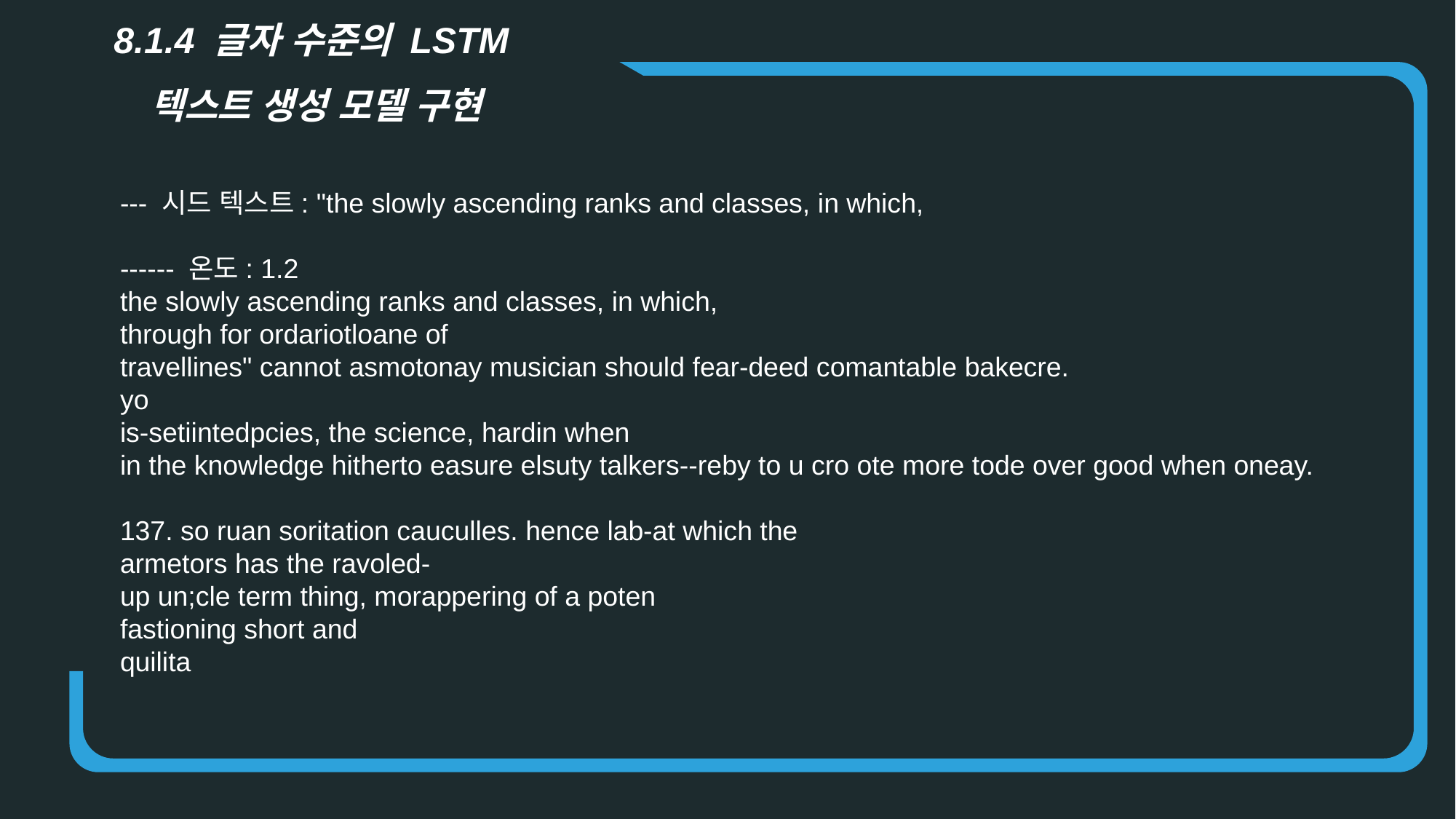

8.1.4 글자 수준의 LSTM
텍스트 생성 모델 구현

--- 시드 텍스트: "the slowly ascending ranks and classes, in which,

------ 온도: 1.2
the slowly ascending ranks and classes, in which,
through for ordariotloane of
travellines" cannot asmotonay musician should fear-deed comantable bakecre.
yo
is-setiintedpcies, the science, hardin when
in the knowledge hitherto easure elsuty talkers--reby to u cro ote more tode over good when oneay.

137. so ruan soritation cauculles. hence lab-at which the
armetors has the ravoled-
up un;cle term thing, morappering of a poten
fastioning short and
quilita